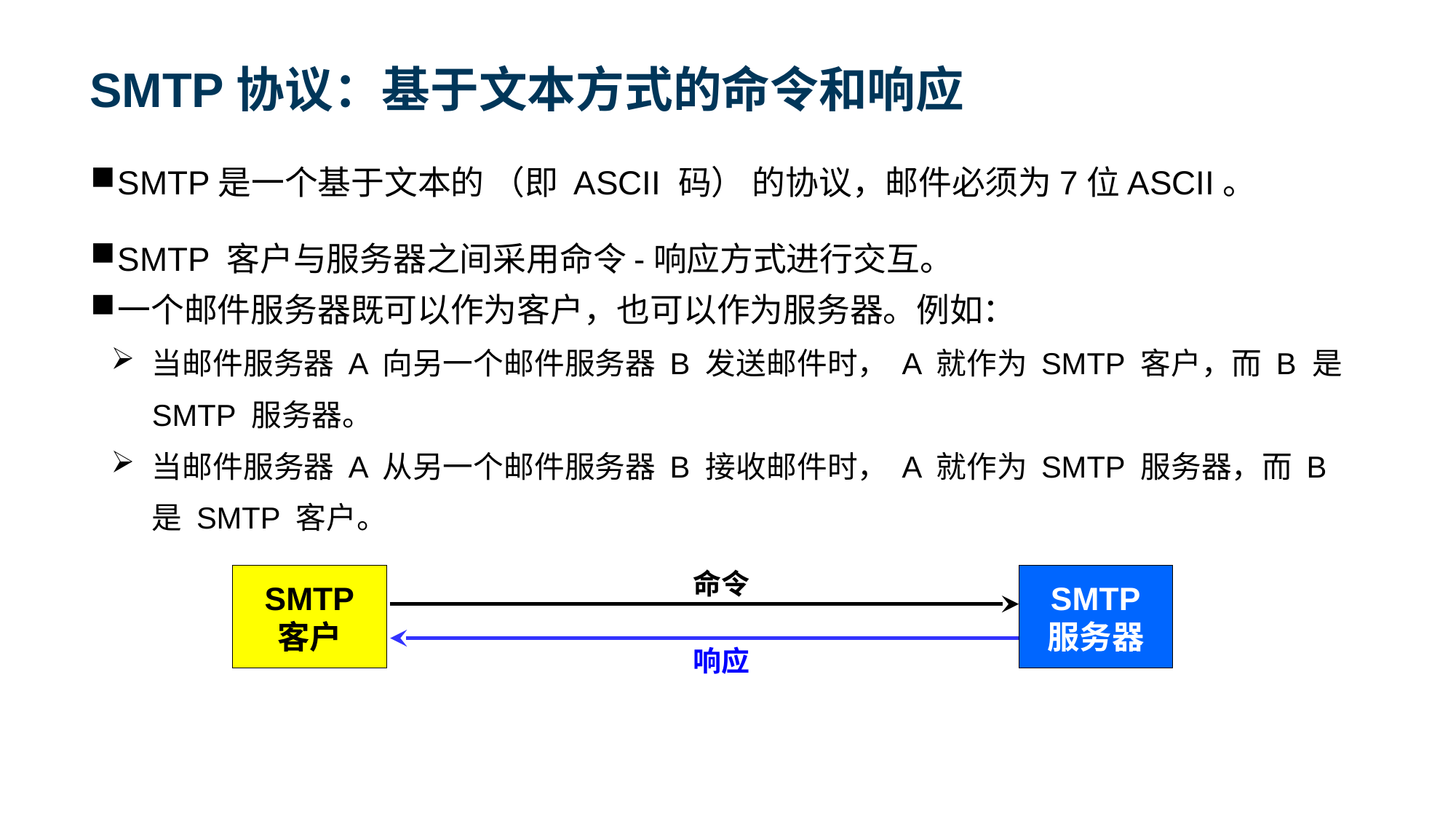

# SMTP协议：基于文本方式的命令和响应
SMTP是一个基于文本的 （即 ASCII 码） 的协议，邮件必须为7位ASCII。
SMTP 客户与服务器之间采用命令-响应方式进行交互。
一个邮件服务器既可以作为客户，也可以作为服务器。例如：
当邮件服务器 A 向另一个邮件服务器 B 发送邮件时， A 就作为 SMTP 客户，而 B 是 SMTP 服务器。
当邮件服务器 A 从另一个邮件服务器 B 接收邮件时， A 就作为 SMTP 服务器，而 B 是 SMTP 客户。
命令
SMTP
客户
SMTP
服务器
响应